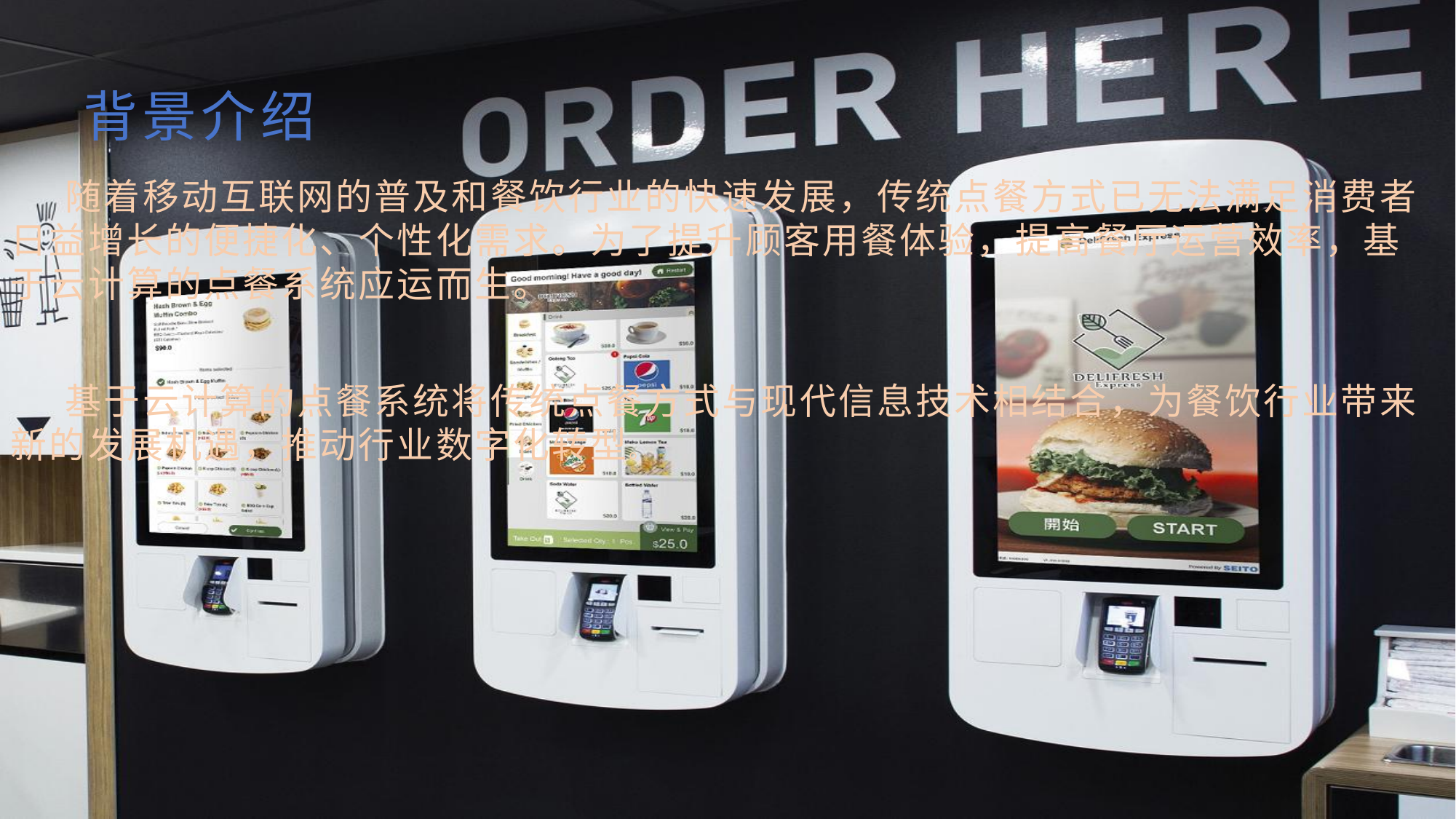

# 背景介绍
随着移动互联网的普及和餐饮行业的快速发展，传统点餐方式已无法满足消费者日益增长的便捷化、个性化需求。为了提升顾客用餐体验，提高餐厅运营效率，基于云计算的点餐系统应运而生。

基于云计算的点餐系统将传统点餐方式与现代信息技术相结合，为餐饮行业带来新的发展机遇，推动行业数字化转型。